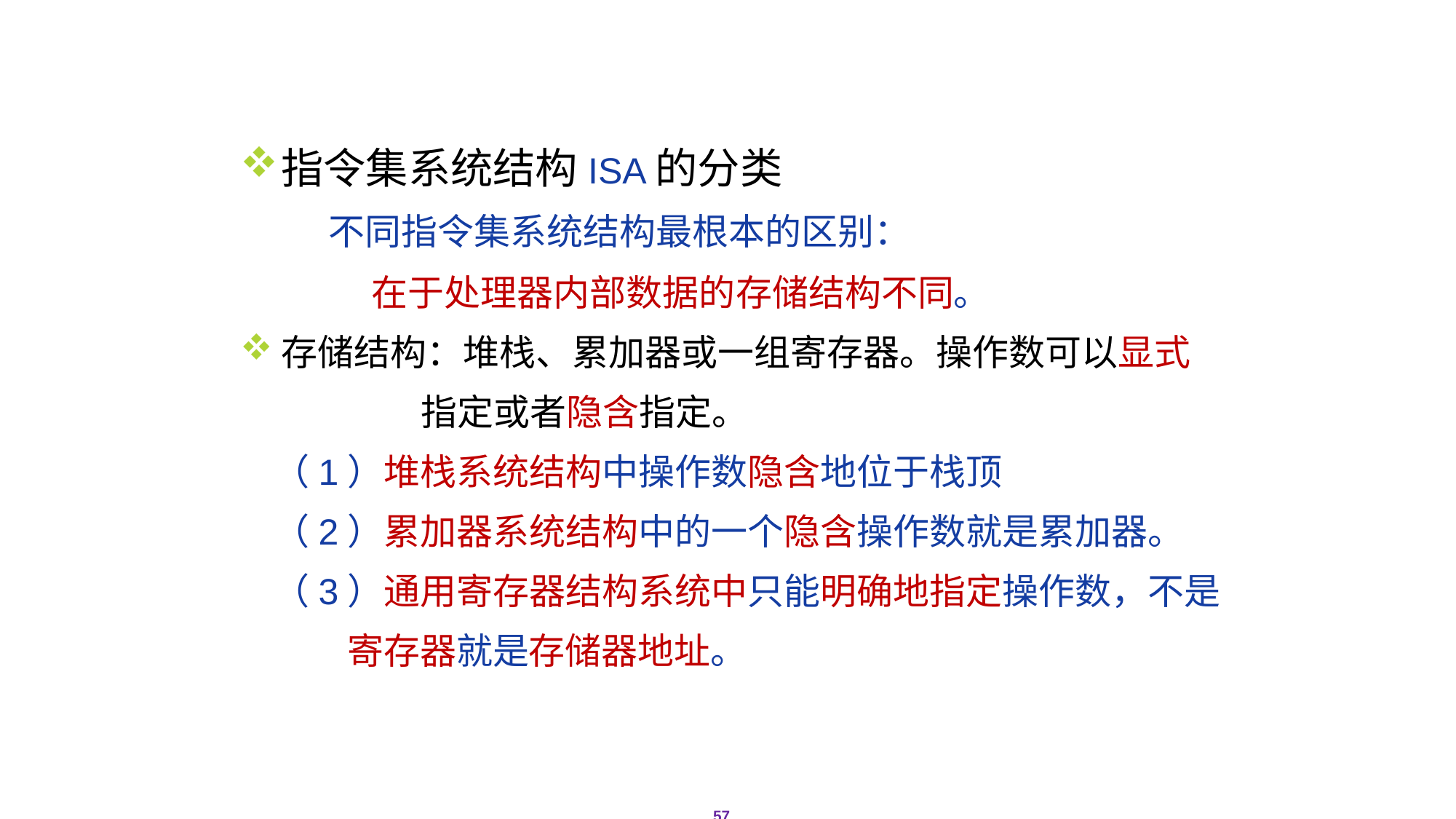

# 2.2指令集系统结构的分类
指令集系统结构ISA的分类
     不同指令集系统结构最根本的区别：
               在于处理器内部数据的存储结构不同。
存储结构：堆栈、累加器或一组寄存器。操作数可以显式
                     指定或者隐含指定。
   （1）堆栈系统结构中操作数隐含地位于栈顶
   （2）累加器系统结构中的一个隐含操作数就是累加器。
   （3）通用寄存器结构系统中只能明确地指定操作数，不是
            寄存器就是存储器地址。

57